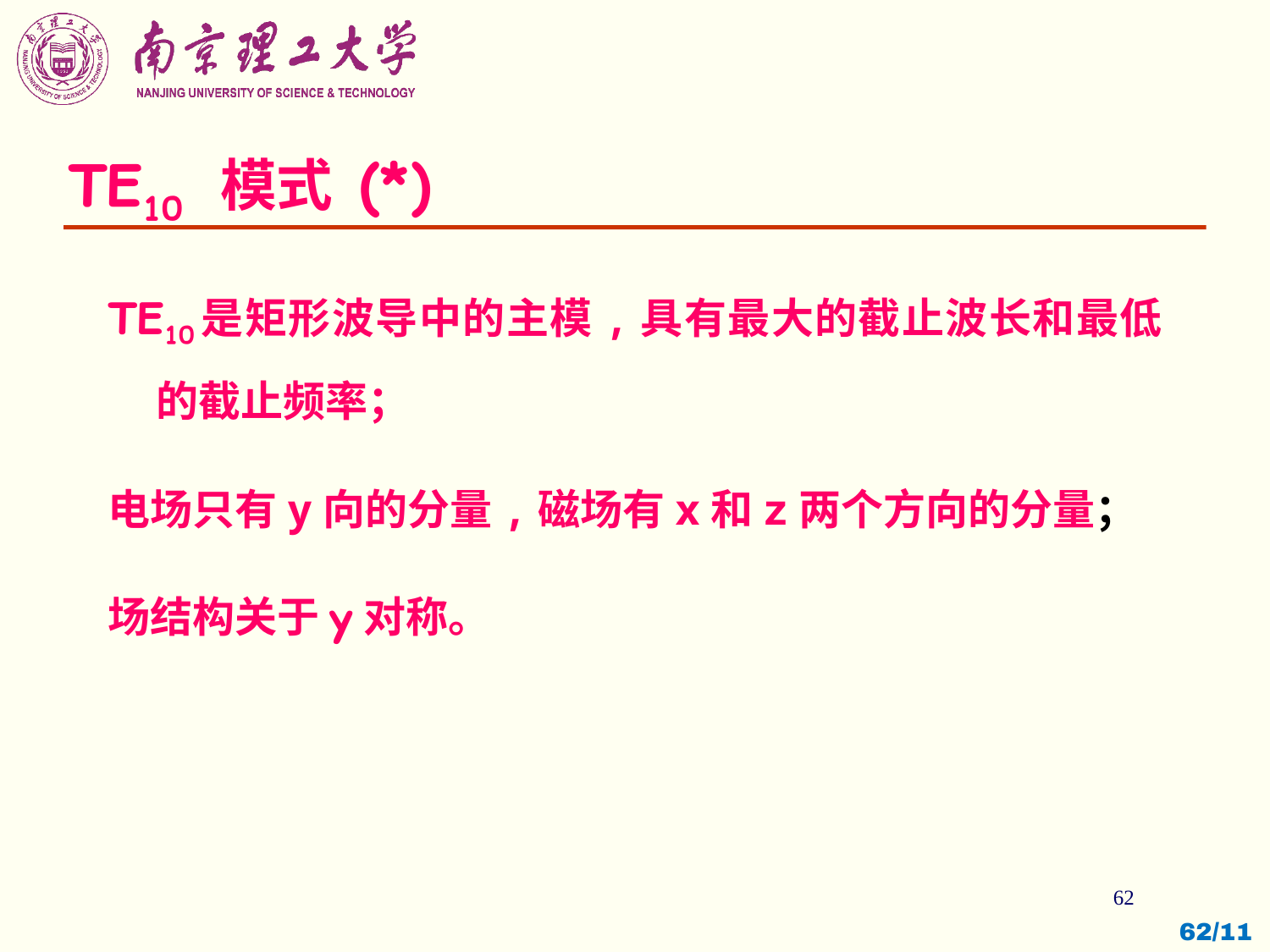

# TE10 模式 (*)
TE10是矩形波导中的主模,具有最大的截止波长和最低的截止频率；
电场只有y向的分量,磁场有x和z两个方向的分量；
场结构关于y对称。

62/11